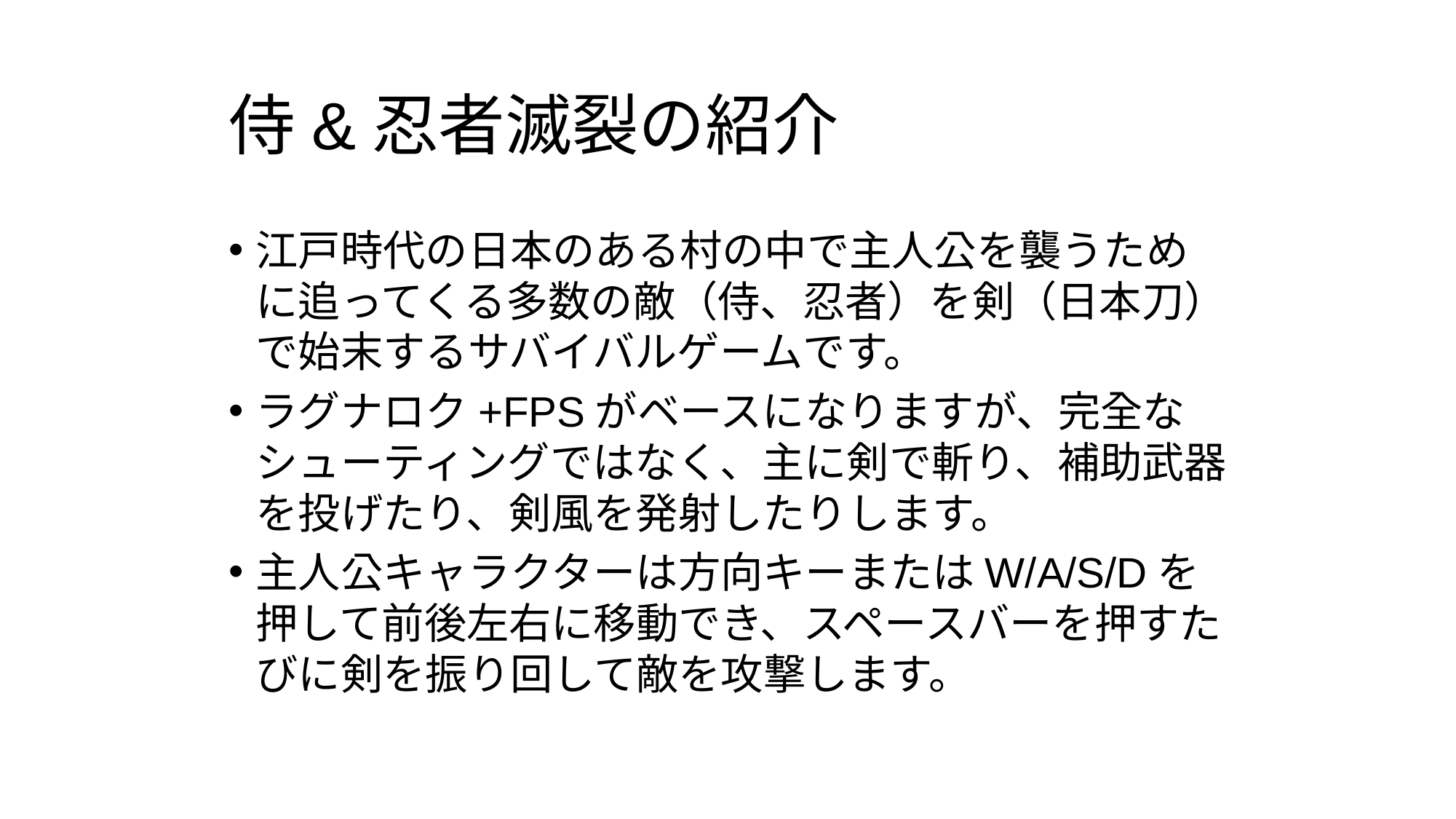

# 侍&忍者滅裂の紹介
江戸時代の日本のある村の中で主人公を襲うために追ってくる多数の敵（侍、忍者）を剣（日本刀）で始末するサバイバルゲームです。
ラグナロク+FPSがベースになりますが、完全なシューティングではなく、主に剣で斬り、補助武器を投げたり、剣風を発射したりします。
主人公キャラクターは方向キーまたはW/A/S/Dを押して前後左右に移動でき、スペースバーを押すたびに剣を振り回して敵を攻撃します。